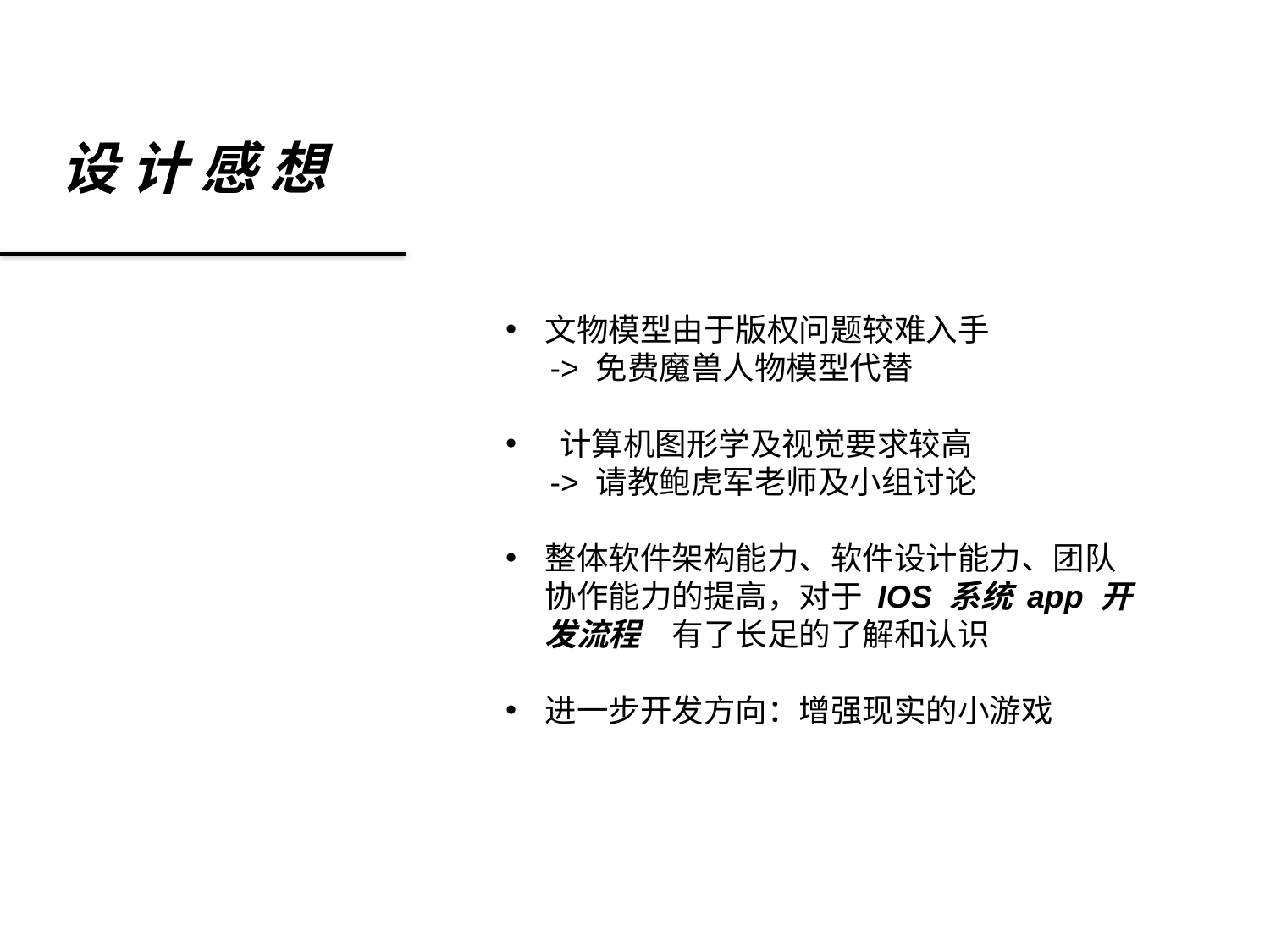

设 计 感 想
文物模型由于版权问题较难入手
     -> 免费魔兽人物模型代替

 计算机图形学及视觉要求较高
     -> 请教鲍虎军老师及小组讨论

整体软件架构能力、软件设计能力、团队协作能力的提高，对于 IOS 系统 app 开发流程　有了长足的了解和认识

进一步开发方向：增强现实的小游戏